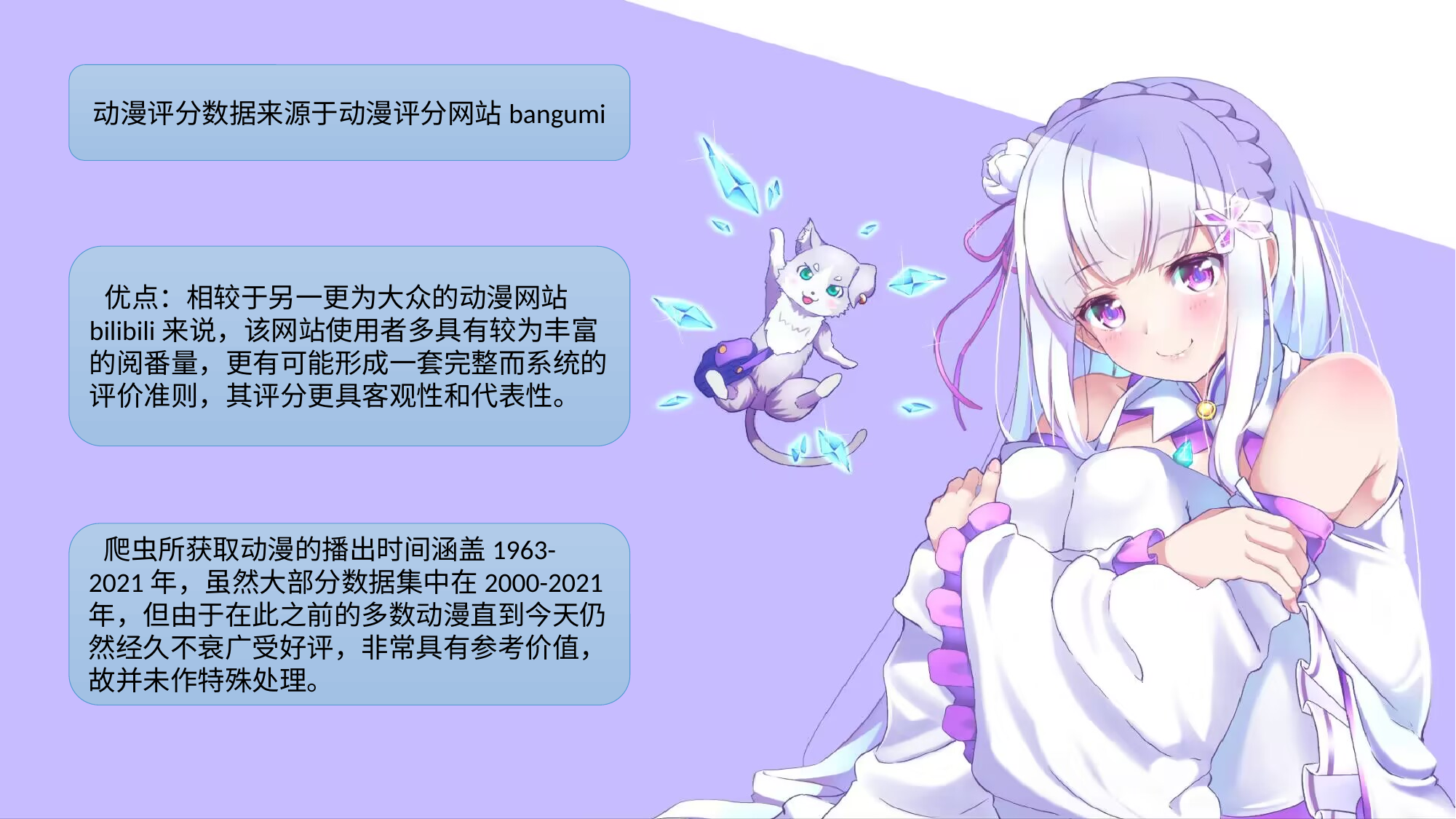

动漫评分数据来源于动漫评分网站bangumi
优点：相较于另一更为大众的动漫网站bilibili来说，该网站使用者多具有较为丰富的阅番量，更有可能形成一套完整而系统的评价准则，其评分更具客观性和代表性。
爬虫所获取动漫的播出时间涵盖1963-2021年，虽然大部分数据集中在2000-2021年，但由于在此之前的多数动漫直到今天仍然经久不衰广受好评，非常具有参考价值，故并未作特殊处理。